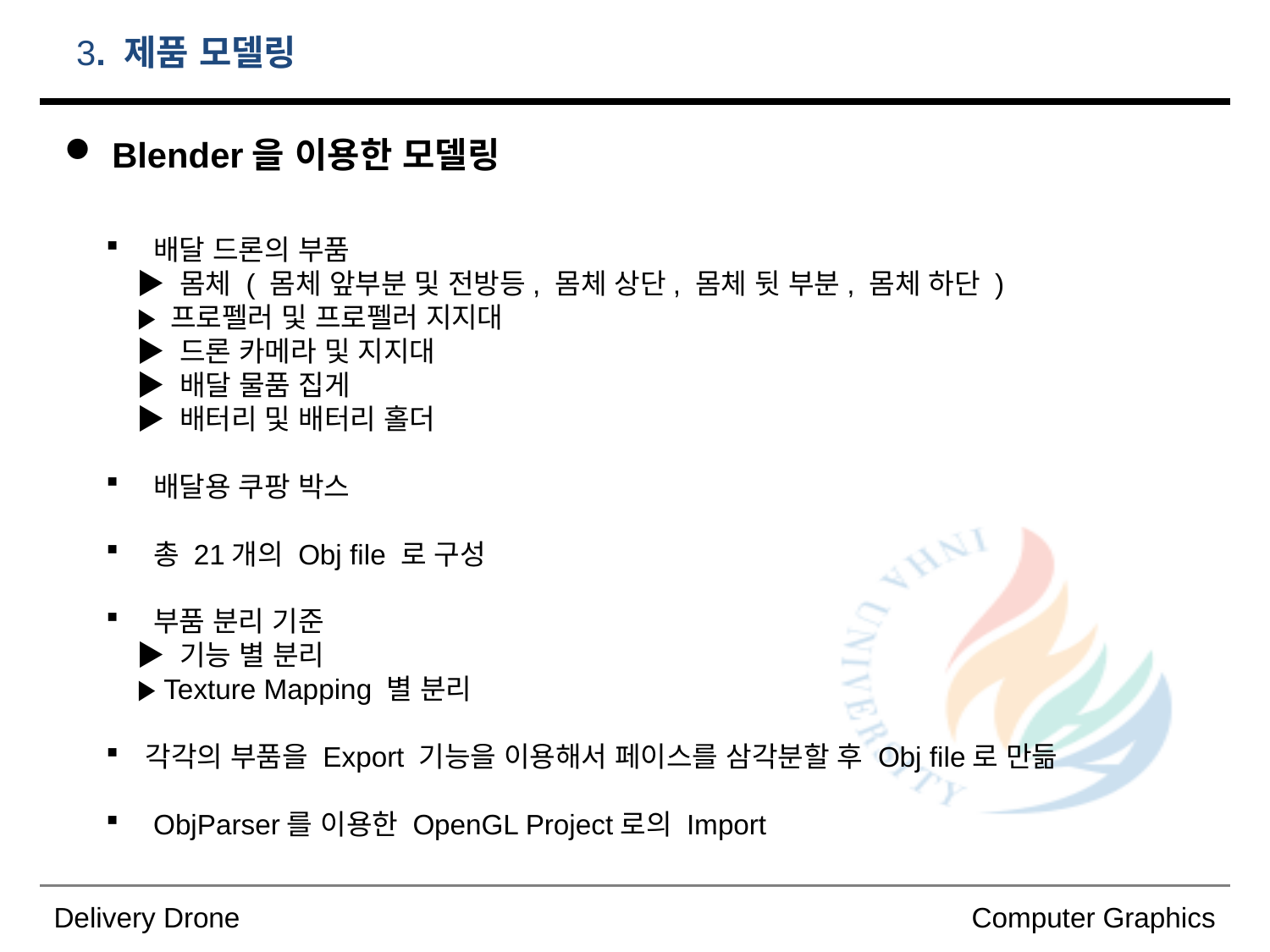

# 3. 제품 모델링
Blender을 이용한 모델링
배달 드론의 부품
    ▶ 몸체 ( 몸체 앞부분 및 전방등, 몸체 상단, 몸체 뒷 부분, 몸체 하단 )
    ▶ 프로펠러 및 프로펠러 지지대
    ▶ 드론 카메라 및 지지대
    ▶ 배달 물품 집게
    ▶ 배터리 및 배터리 홀더

배달용 쿠팡 박스

총 21개의 Obj file 로 구성

부품 분리 기준
    ▶ 기능 별 분리
    ▶ Texture Mapping 별 분리

각각의 부품을 Export 기능을 이용해서 페이스를 삼각분할 후 Obj file로 만듦

ObjParser를 이용한 OpenGL Project로의 Import

8